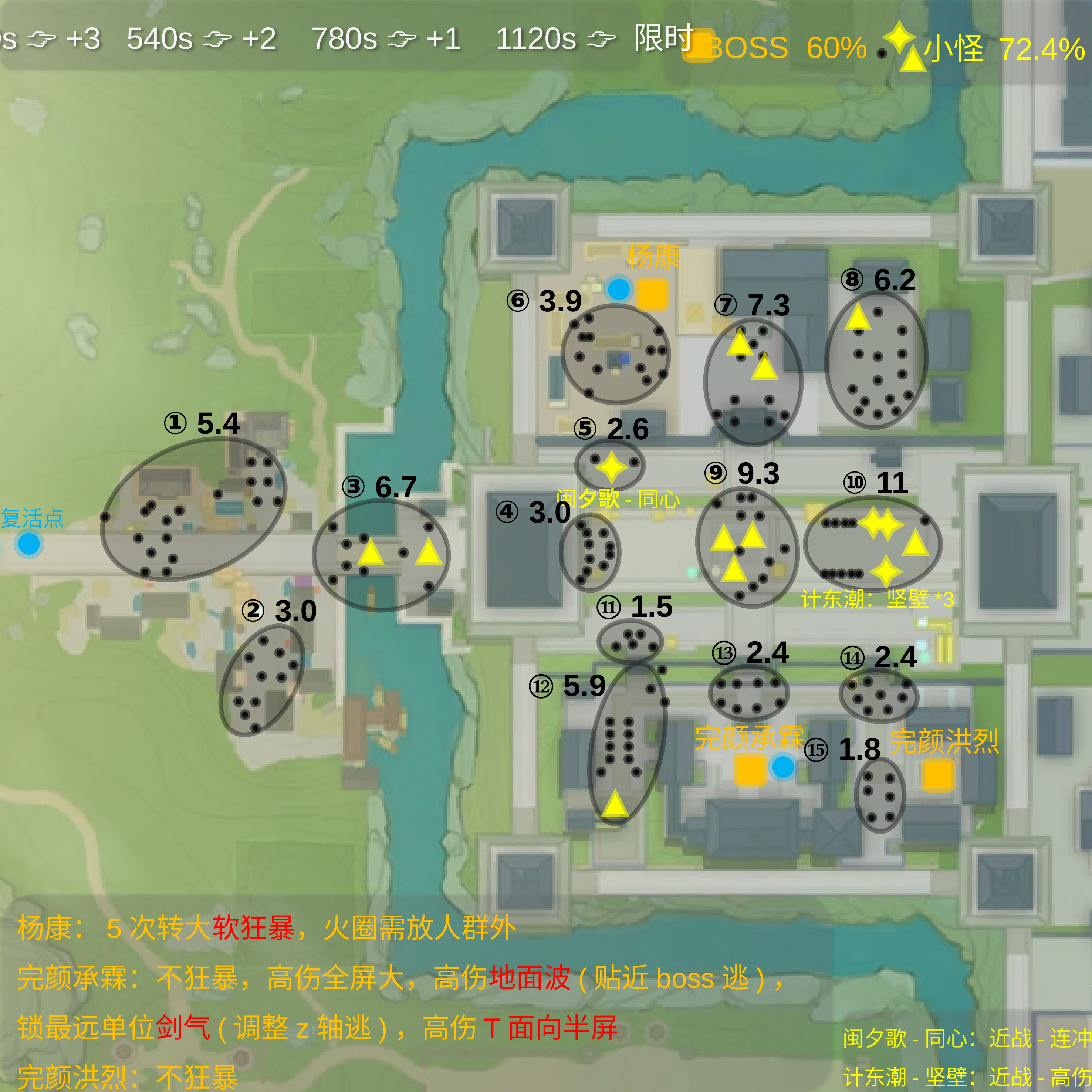

300s 👉 +3   540s 👉 +2    780s 👉 +1    1120s 👉 限时

小怪 72.4%
BOSS  60%

杨康
⑧ 6.2

⑥ 3.9

⑦ 7.3

① 5.4

⑤ 2.6

⑨ 9.3

⑩ 11
③ 6.7

闽夕歌-同心

④ 3.0

复活点

计东潮：坚壁*3
⑪ 1.5
② 3.0

⑬ 2.4
⑭ 2.4

⑫ 5.9

完颜承霖
完颜洪烈

⑮ 1.8

杨康：5次转大软狂暴，火圈需放人群外
完颜承霖：不狂暴，高伤全屏大，高伤地面波(贴近boss逃)，锁最远单位剑气(调整z轴逃)，高伤T面向半屏
完颜洪烈：不狂暴

闽夕歌-同心：近战-连冲
计东潮-坚壁：近战-高伤